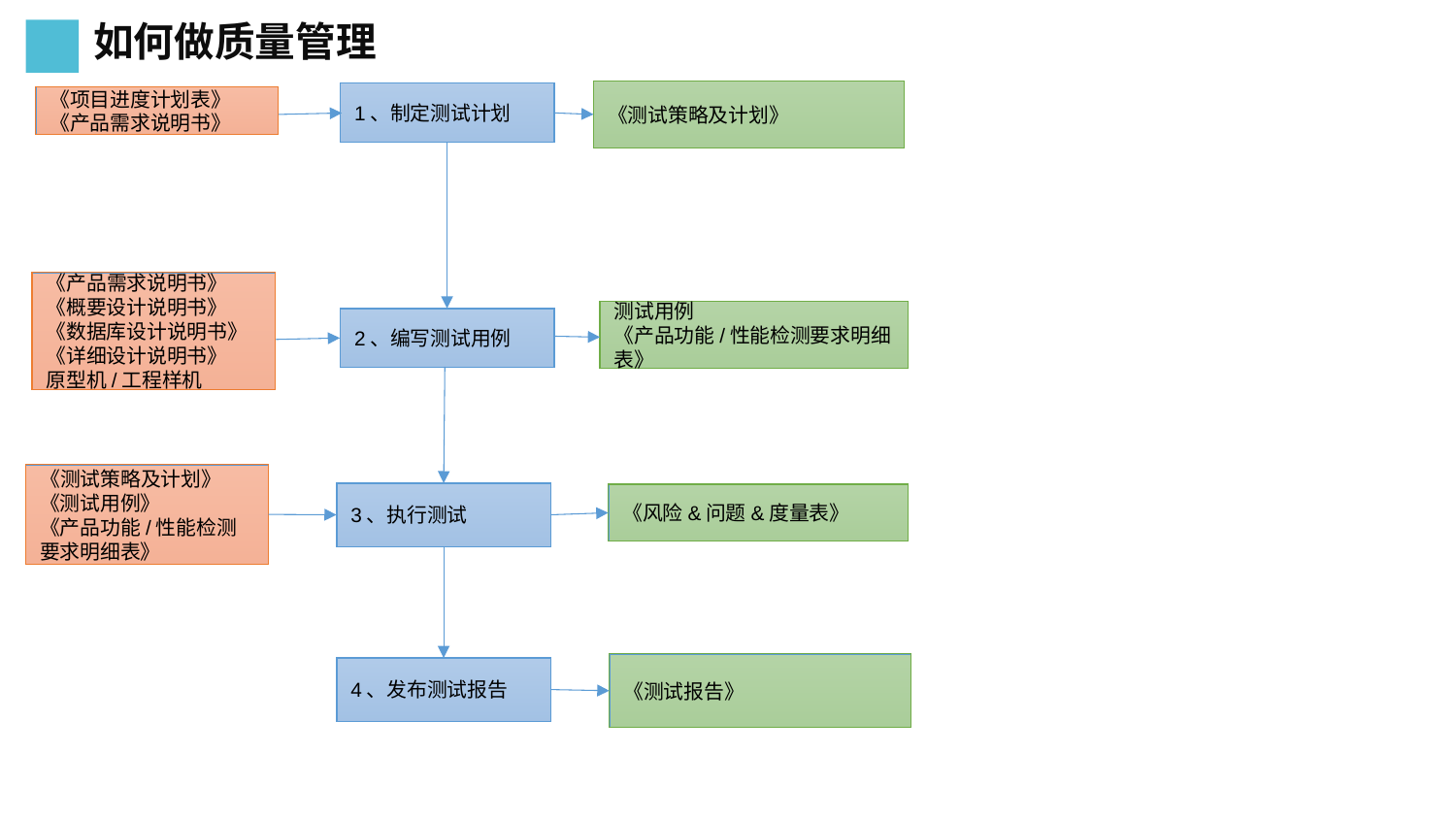

如何做质量管理

《测试策略及计划》
1、制定测试计划
《项目进度计划表》
《产品需求说明书》
《产品需求说明书》
《概要设计说明书》
《数据库设计说明书》
《详细设计说明书》
原型机/工程样机
测试用例
《产品功能/性能检测要求明细表》
2、编写测试用例
《测试策略及计划》
《测试用例》
《产品功能/性能检测要求明细表》
3、执行测试
《风险&问题&度量表》
《测试报告》
4、发布测试报告